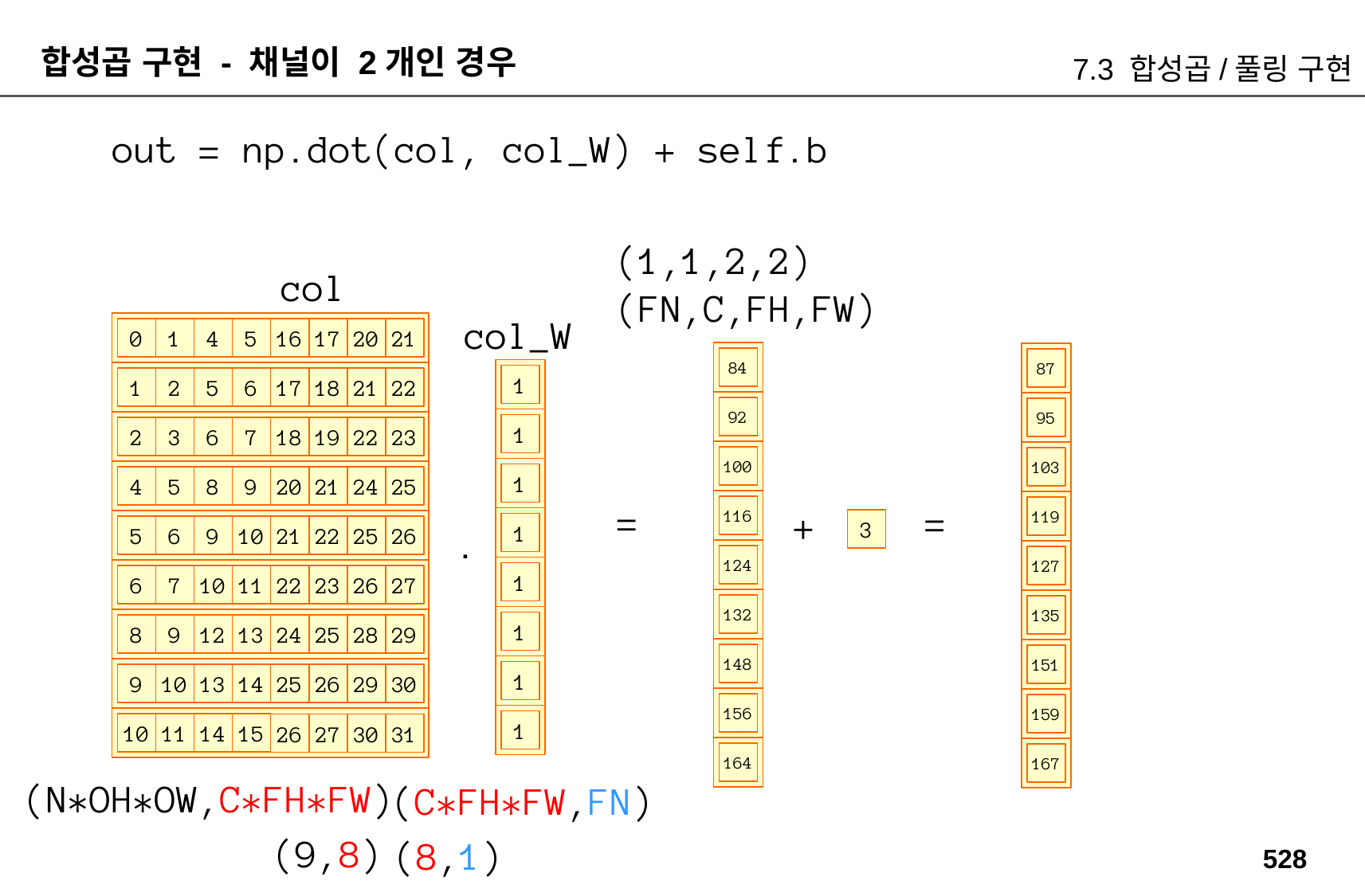

합성곱 구현 - 채널이 2개인 경우
7.3 합성곱/풀링 구현
out = np.dot(col, col_W) + self.b
(1,1,2,2)
(FN,C,FH,FW)
col
col_W

0
1
4
5
16
17
20
21

84
87

1
1
2
5
6
17
18
21
22

92
95

1
18
19
22
23
2
3
6
7

100
103

1
20
21
24
25
4
5
8
9
=
=

+
116
119

3

.
1
21
22
25
26
5
6
9
10

124
127

1
22
23
26
27
6
7
10
11

132
135

1
24
25
28
29
8
9
12
13

148
151

1
25
26
29
30
9
10
13
14

156
159

1
10
11
14
15
26
27
30
31

164
167
(N*OH*OW,C*FH*FW)
(C*FH*FW,FN)
(9,8)
(8,1)